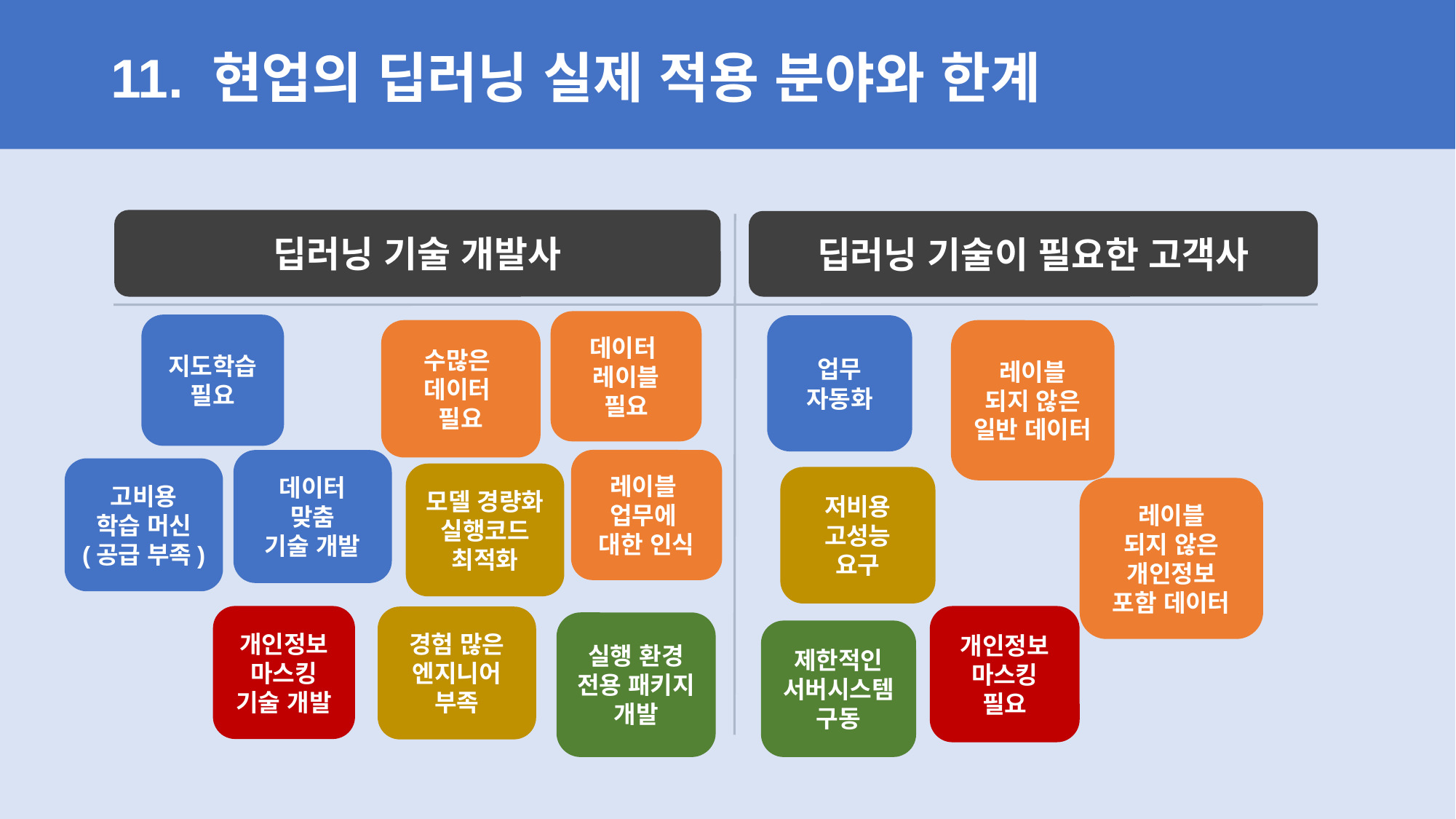

# 11. 현업의 딥러닝 실제 적용 분야와 한계
딥러닝 기술 개발사
딥러닝 기술이 필요한 고객사
데이터
레이블
필요
지도학습 필요
업무
자동화
수많은
데이터
필요
레이블
되지 않은
일반 데이터
레이블
업무에
대한 인식
데이터
맞춤
기술 개발
고비용
학습 머신
(공급 부족)
모델 경량화
실행코드
최적화
저비용
고성능
요구
레이블
되지 않은
개인정보
포함 데이터
개인정보 마스킹
기술 개발
개인정보 마스킹
필요
경험 많은
엔지니어
부족
실행 환경
전용 패키지
개발
제한적인
서버시스템
구동